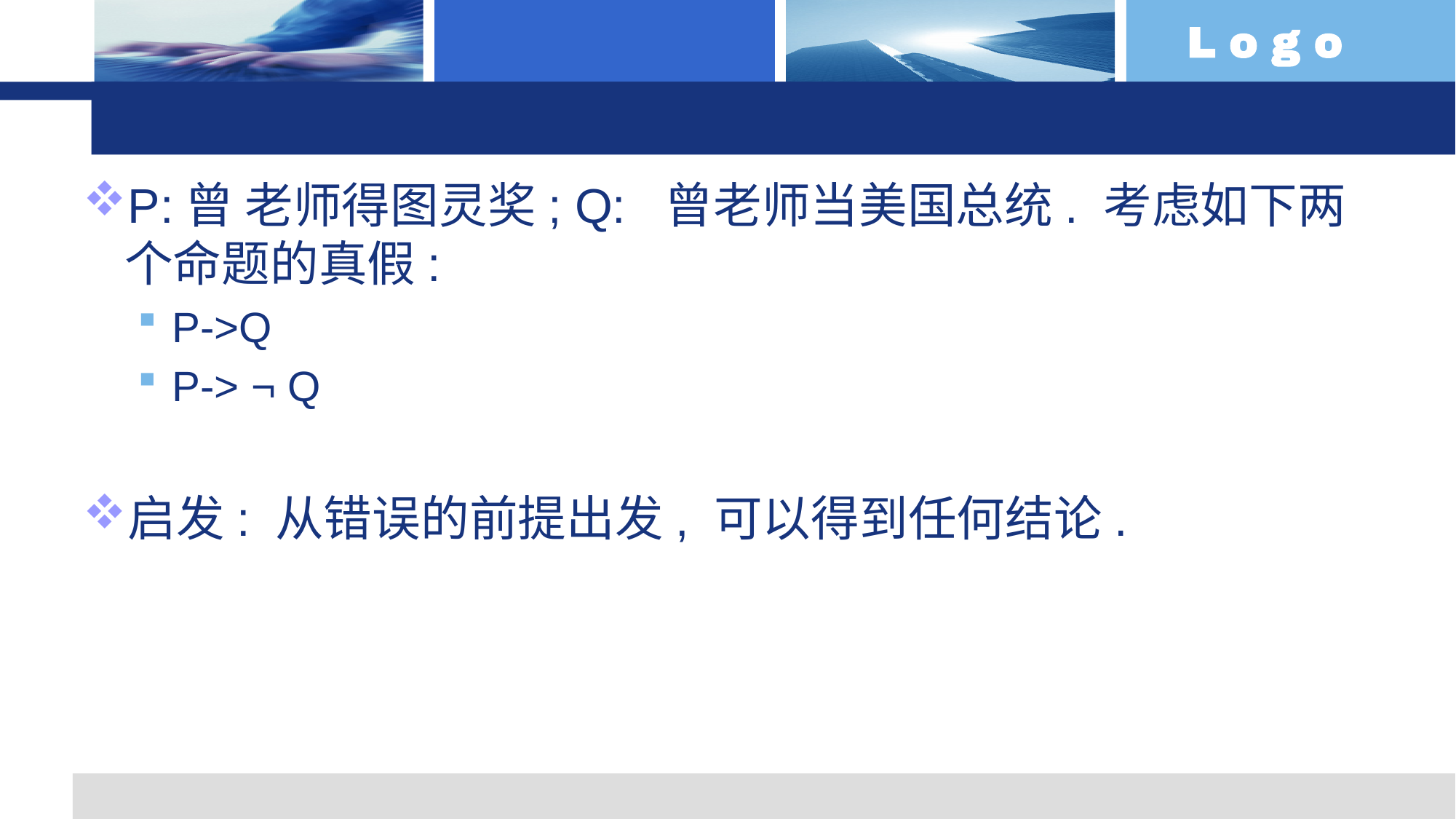

#
P:曾 老师得图灵奖; Q:  曾老师当美国总统. 考虑如下两个命题的真假:
P->Q
P-> ¬ Q

启发: 从错误的前提出发, 可以得到任何结论.

2